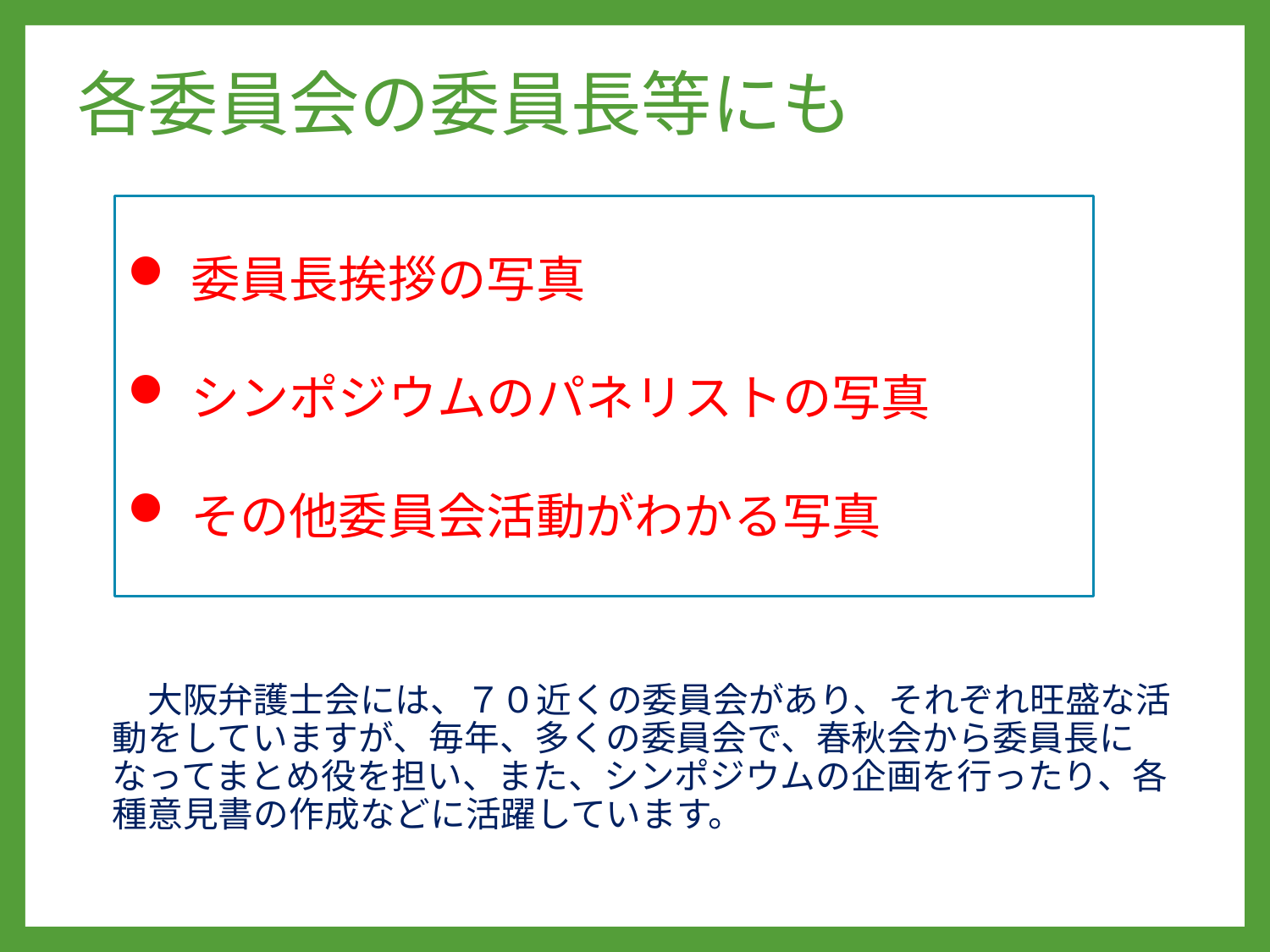

# 各委員会の委員長等にも
委員長挨拶の写真

シンポジウムのパネリストの写真

その他委員会活動がわかる写真
　大阪弁護士会には、７０近くの委員会があり、それぞれ旺盛な活動をしていますが、毎年、多くの委員会で、春秋会から委員長になってまとめ役を担い、また、シンポジウムの企画を行ったり、各種意見書の作成などに活躍しています。